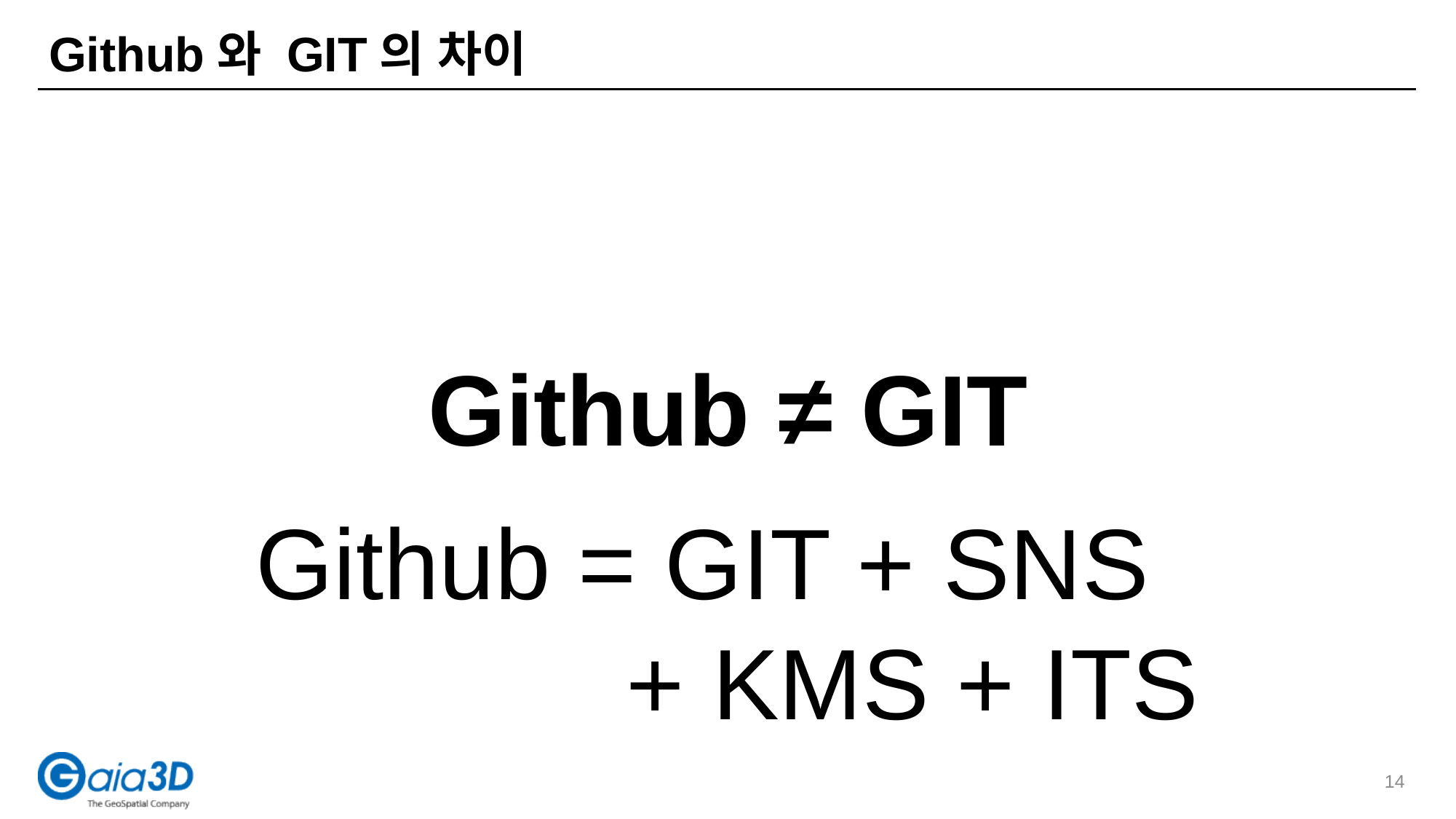

# Github와 GIT의 차이
Github ≠ GIT
Github = GIT + SNS
+ KMS + ITS
14